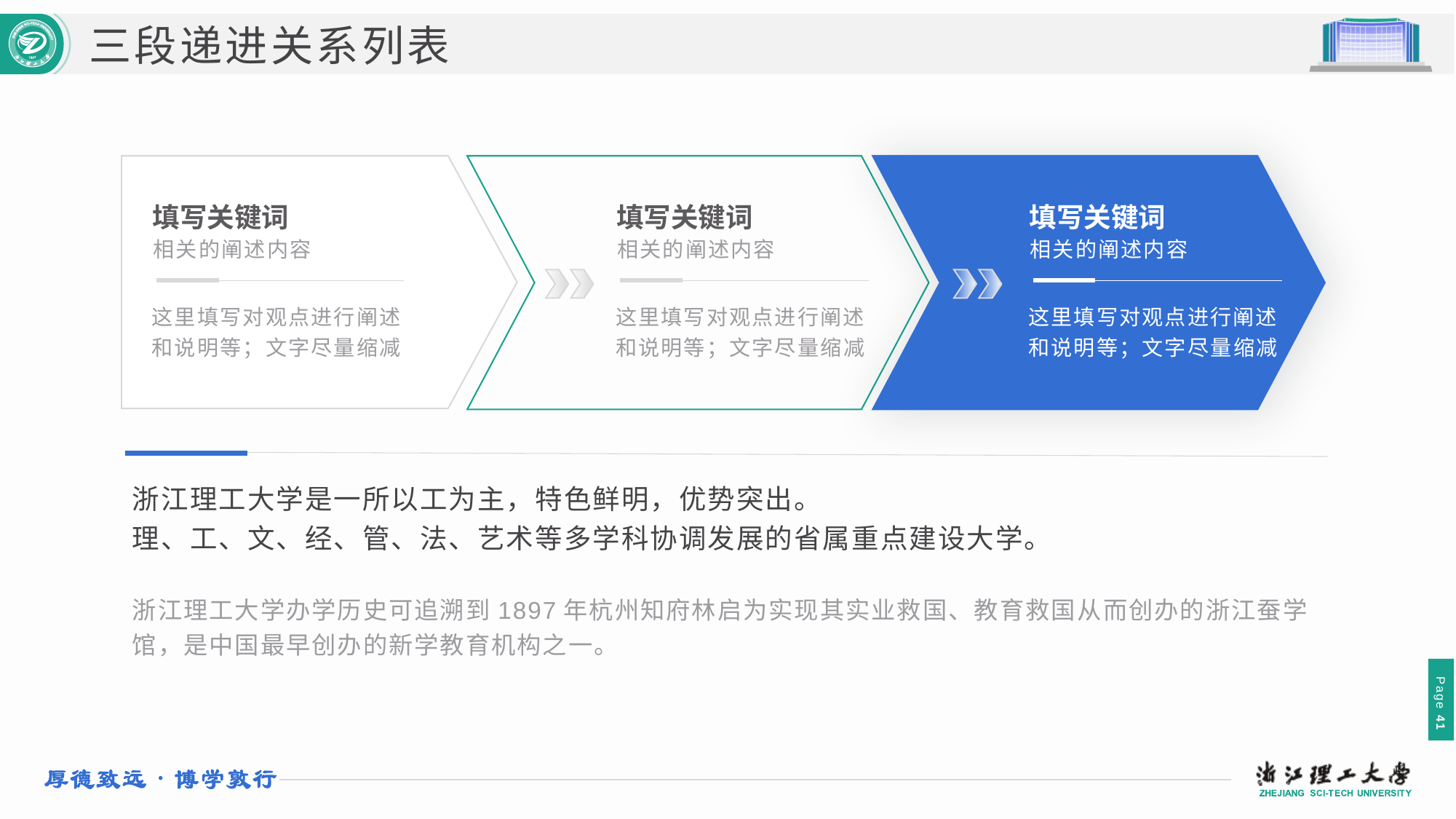

三段递进关系列表

填写关键词
填写关键词
填写关键词
相关的阐述内容
相关的阐述内容
相关的阐述内容

这里填写对观点进行阐述和说明等；文字尽量缩减

这里填写对观点进行阐述和说明等；文字尽量缩减

这里填写对观点进行阐述和说明等；文字尽量缩减

浙江理工大学是一所以工为主，特色鲜明，优势突出。
理、工、文、经、管、法、艺术等多学科协调发展的省属重点建设大学。

浙江理工大学办学历史可追溯到1897年杭州知府林启为实现其实业救国、教育救国从而创办的浙江蚕学馆，是中国最早创办的新学教育机构之一。